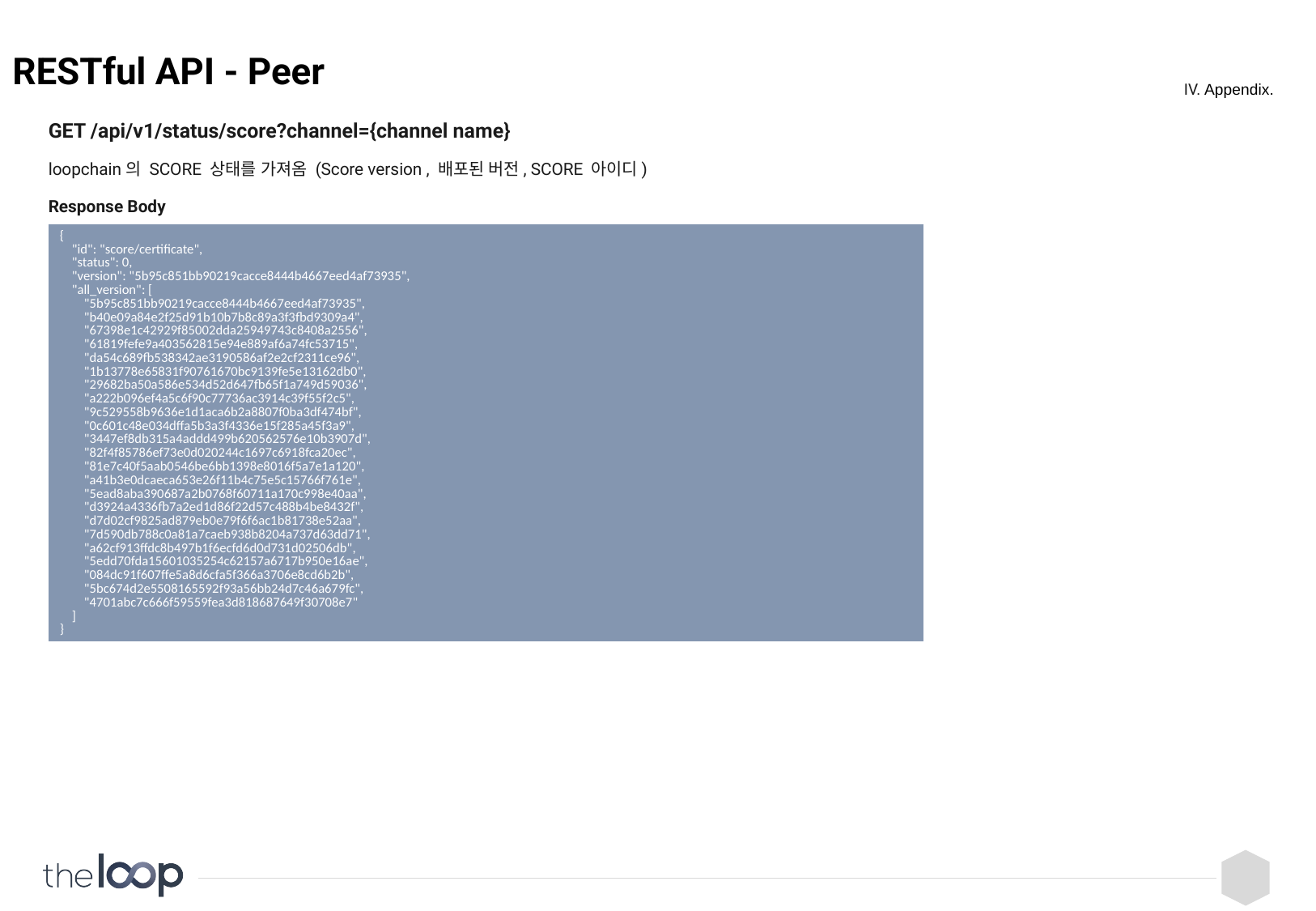

# RESTful API - Peer
IV. Appendix.
GET /api/v1/status/score?channel={channel name}
loopchain의 SCORE 상태를 가져옴 (Score version , 배포된 버전, SCORE 아이디)
Response Body

| { "id": "score/certificate", "status": 0, "version": "5b95c851bb90219cacce8444b4667eed4af73935", "all\_version": [ "5b95c851bb90219cacce8444b4667eed4af73935", "b40e09a84e2f25d91b10b7b8c89a3f3fbd9309a4", "67398e1c42929f85002dda25949743c8408a2556", "61819fefe9a403562815e94e889af6a74fc53715", "da54c689fb538342ae3190586af2e2cf2311ce96", "1b13778e65831f90761670bc9139fe5e13162db0", "29682ba50a586e534d52d647fb65f1a749d59036", "a222b096ef4a5c6f90c77736ac3914c39f55f2c5", "9c529558b9636e1d1aca6b2a8807f0ba3df474bf", "0c601c48e034dffa5b3a3f4336e15f285a45f3a9", "3447ef8db315a4addd499b620562576e10b3907d", "82f4f85786ef73e0d020244c1697c6918fca20ec", "81e7c40f5aab0546be6bb1398e8016f5a7e1a120", "a41b3e0dcaeca653e26f11b4c75e5c15766f761e", "5ead8aba390687a2b0768f60711a170c998e40aa", "d3924a4336fb7a2ed1d86f22d57c488b4be8432f", "d7d02cf9825ad879eb0e79f6f6ac1b81738e52aa", "7d590db788c0a81a7caeb938b8204a737d63dd71", "a62cf913ffdc8b497b1f6ecfd6d0d731d02506db", "5edd70fda15601035254c62157a6717b950e16ae", "084dc91f607ffe5a8d6cfa5f366a3706e8cd6b2b", "5bc674d2e5508165592f93a56bb24d7c46a679fc", "4701abc7c666f59559fea3d818687649f30708e7" ] } |
| --- |